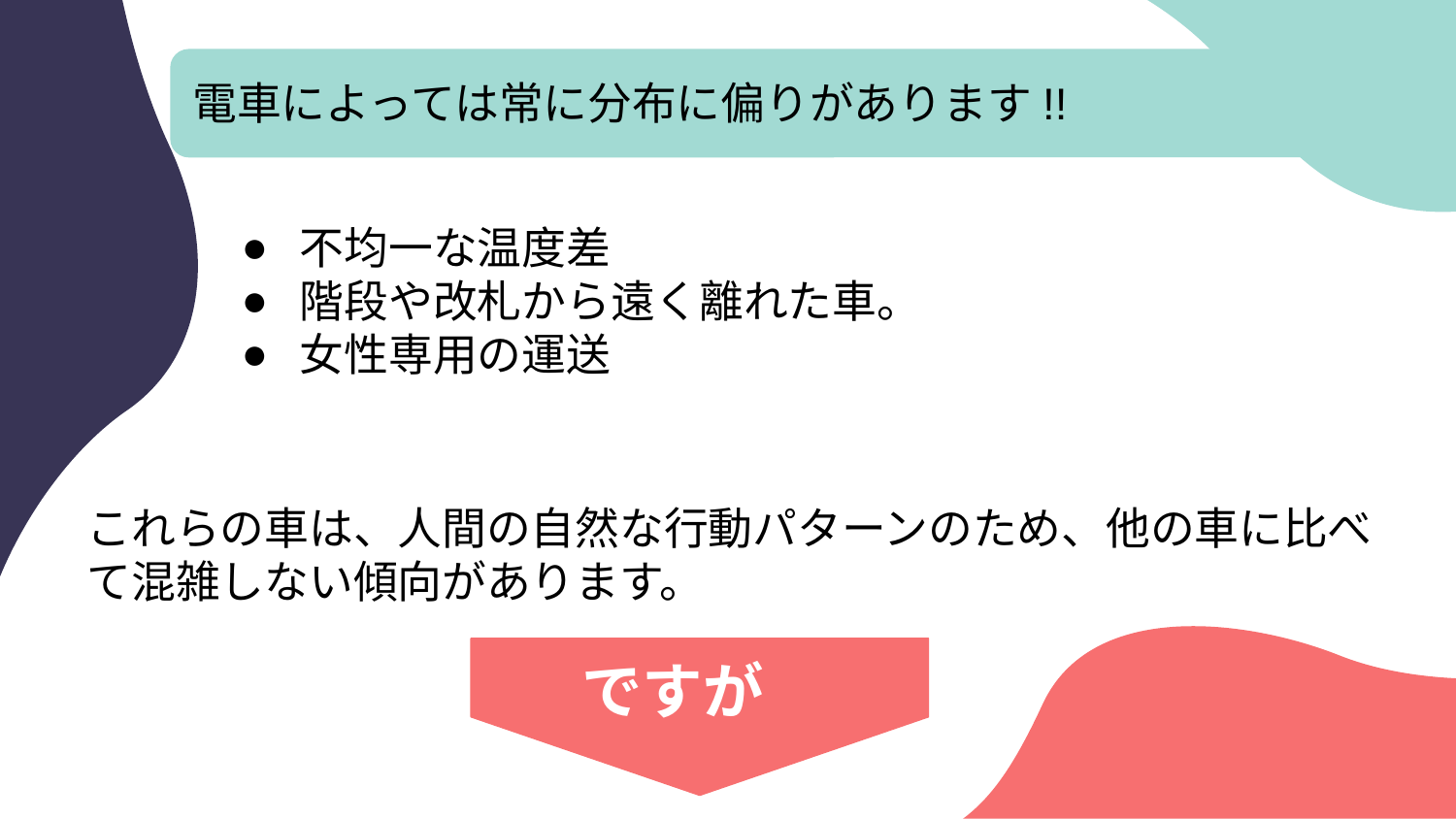

電車によっては常に分布に偏りがあります!!
不均一な温度差
階段や改札から遠く離れた車。
女性専用の運送
これらの車は、人間の自然な行動パターンのため、他の車に比べて混雑しない傾向があります。

ですが